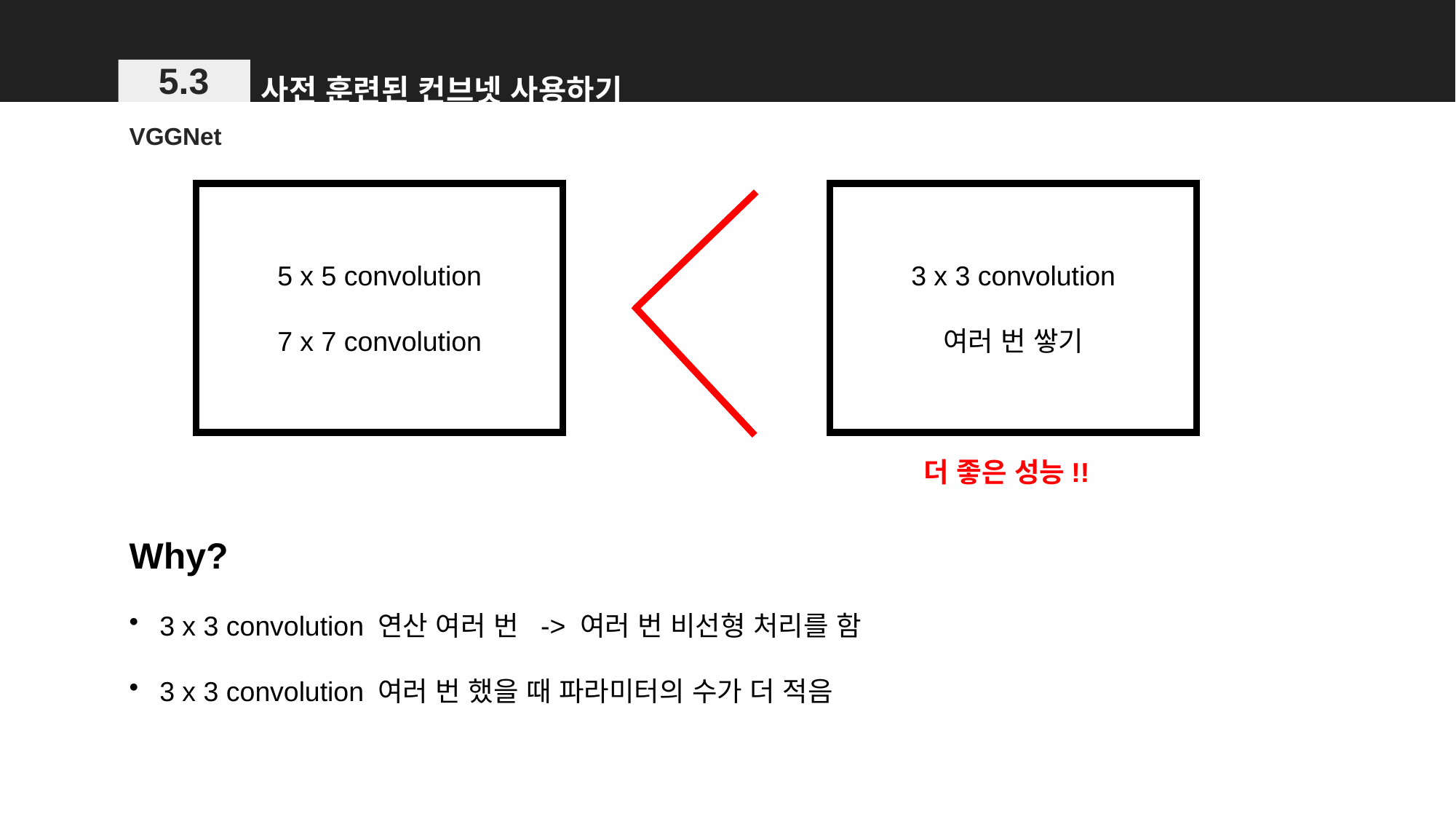

사전 훈련된 컨브넷 사용하기
5.3

VGGNet
5 x 5 convolution

7 x 7 convolution
3 x 3 convolution

여러 번 쌓기
더 좋은 성능!!
Why?

3 x 3 convolution 연산 여러 번  -> 여러 번 비선형 처리를 함

3 x 3 convolution 여러 번 했을 때 파라미터의 수가 더 적음